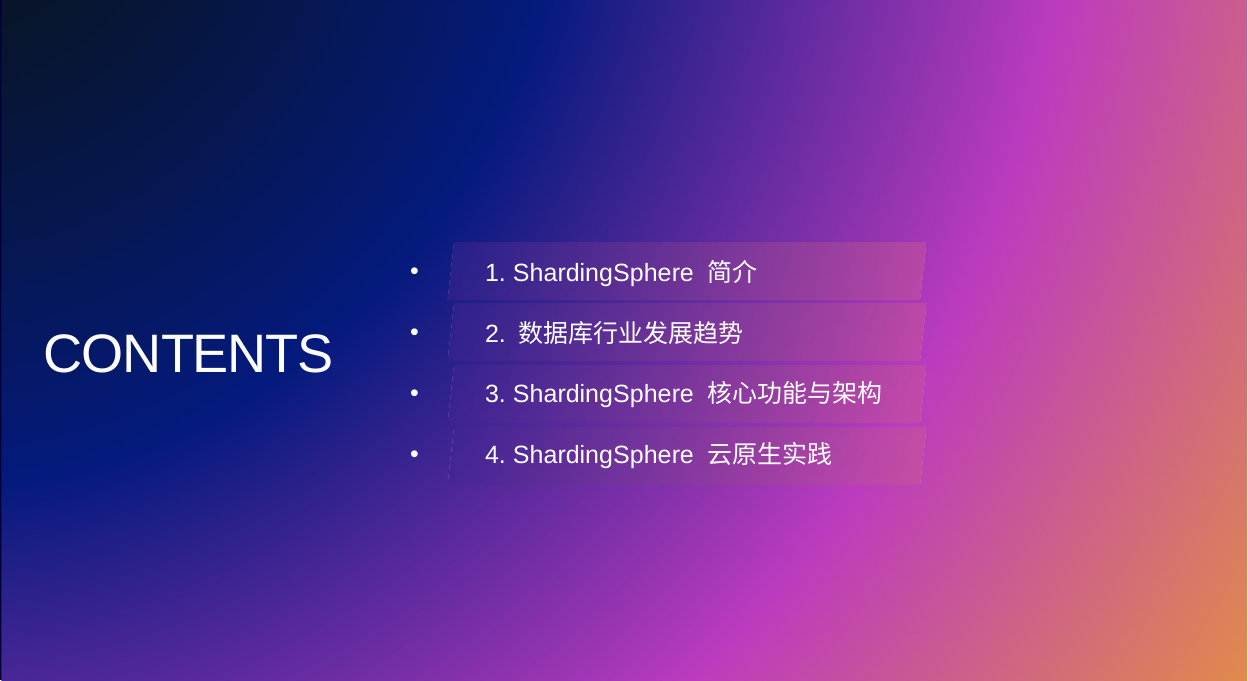

1. ShardingSphere 简介
2. 数据库行业发展趋势
3. ShardingSphere 核心功能与架构
4. ShardingSphere 云原生实践

CONTENTS